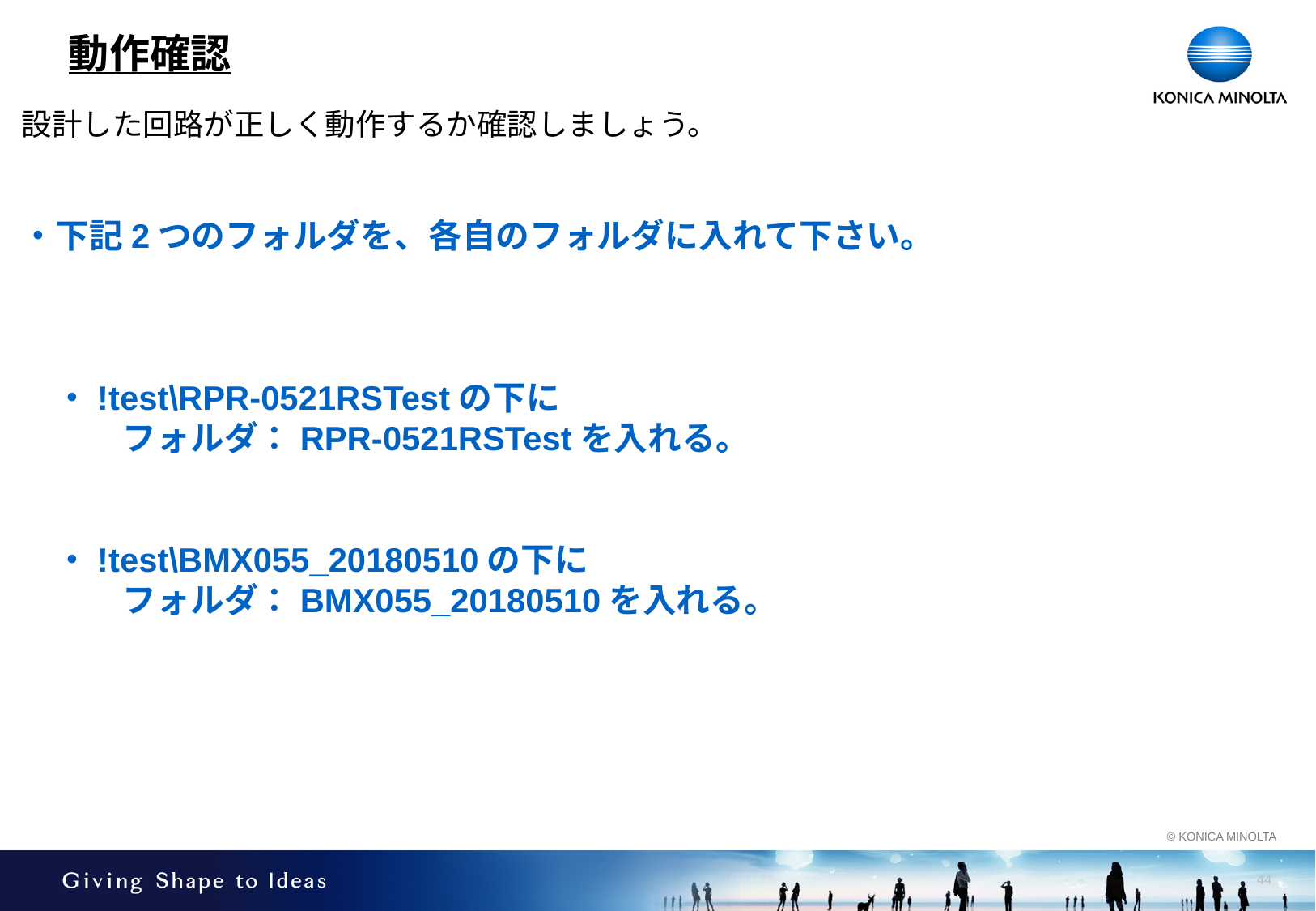

# 動作確認
設計した回路が正しく動作するか確認しましょう。

・下記2つのフォルダを、各自のフォルダに入れて下さい。

　・!test\RPR-0521RSTestの下に
　　　フォルダ：RPR-0521RSTestを入れる。

　・!test\BMX055_20180510の下に
　　　フォルダ：BMX055_20180510を入れる。

44